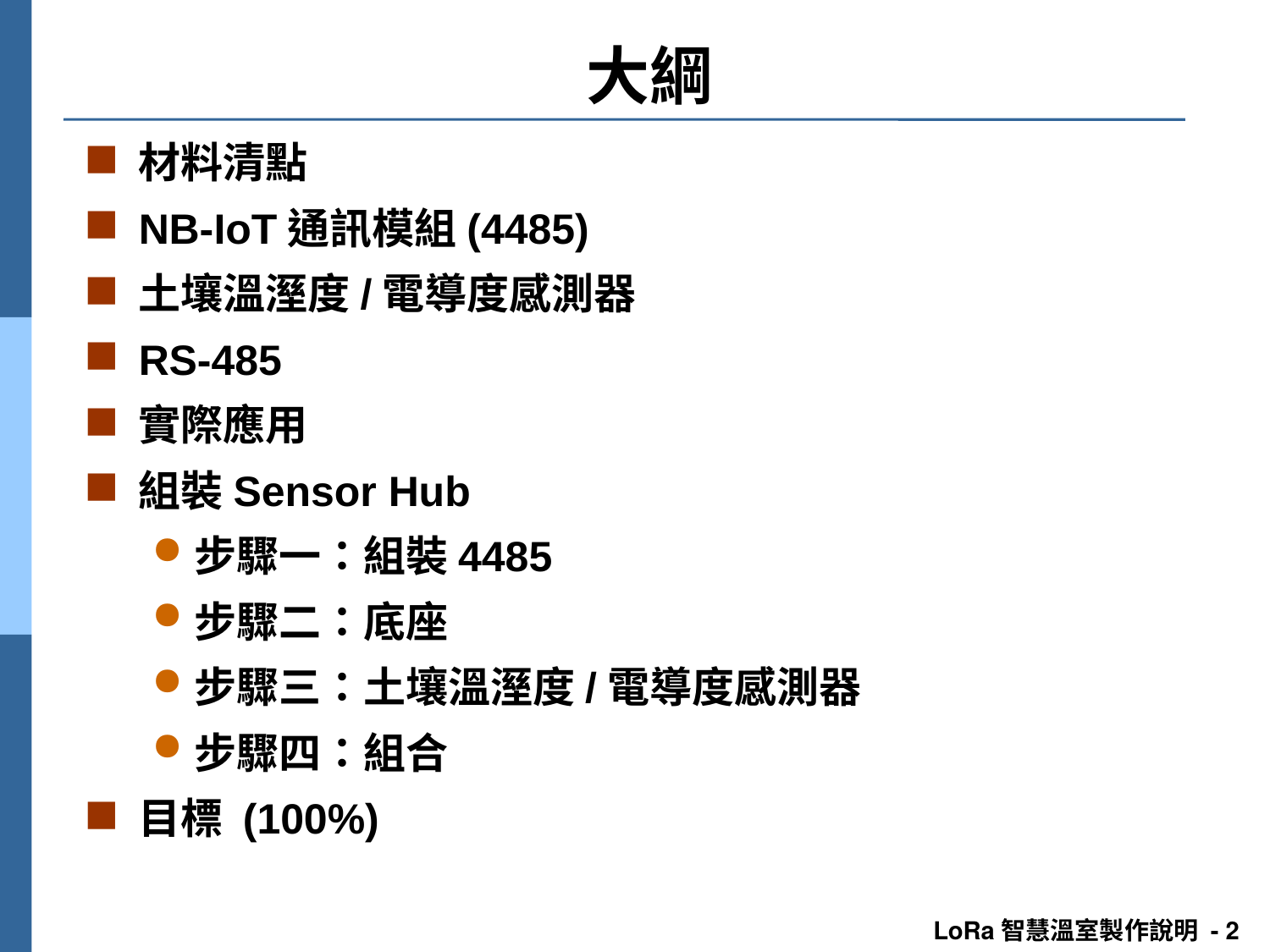

# 大綱

材料清點
NB-IoT通訊模組(4485)
土壤溫溼度/電導度感測器
RS-485
實際應用
組裝Sensor Hub
步驟一：組裝4485
步驟二：底座
步驟三：土壤溫溼度/電導度感測器
步驟四：組合
目標 (100%)